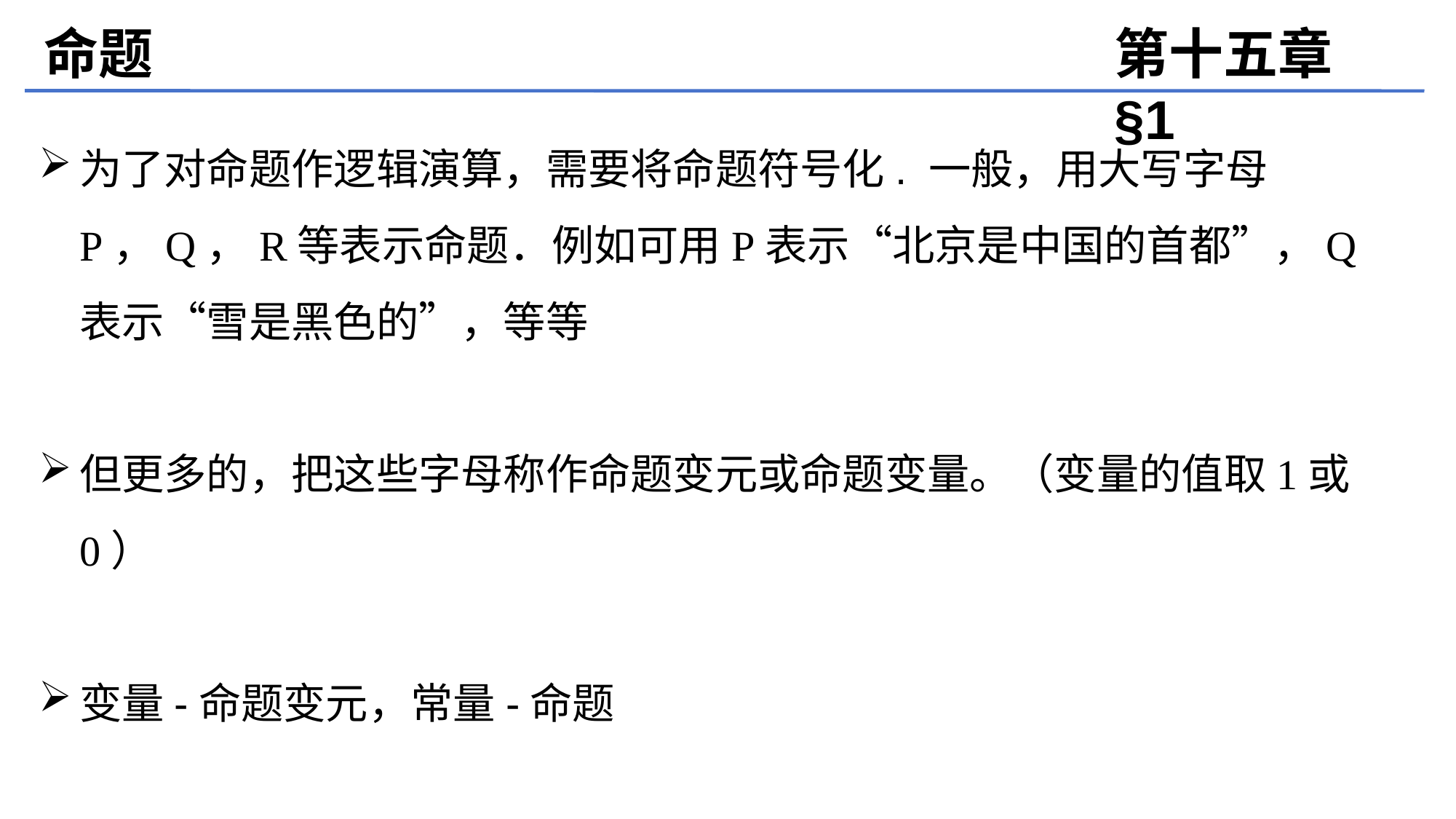

命题
第十五章 §1
为了对命题作逻辑演算，需要将命题符号化. 一般，用大写字母P，Q，R等表示命题．例如可用P表示“北京是中国的首都”，Q表示“雪是黑色的”，等等

但更多的，把这些字母称作命题变元或命题变量。（变量的值取1或0）

变量-命题变元，常量-命题